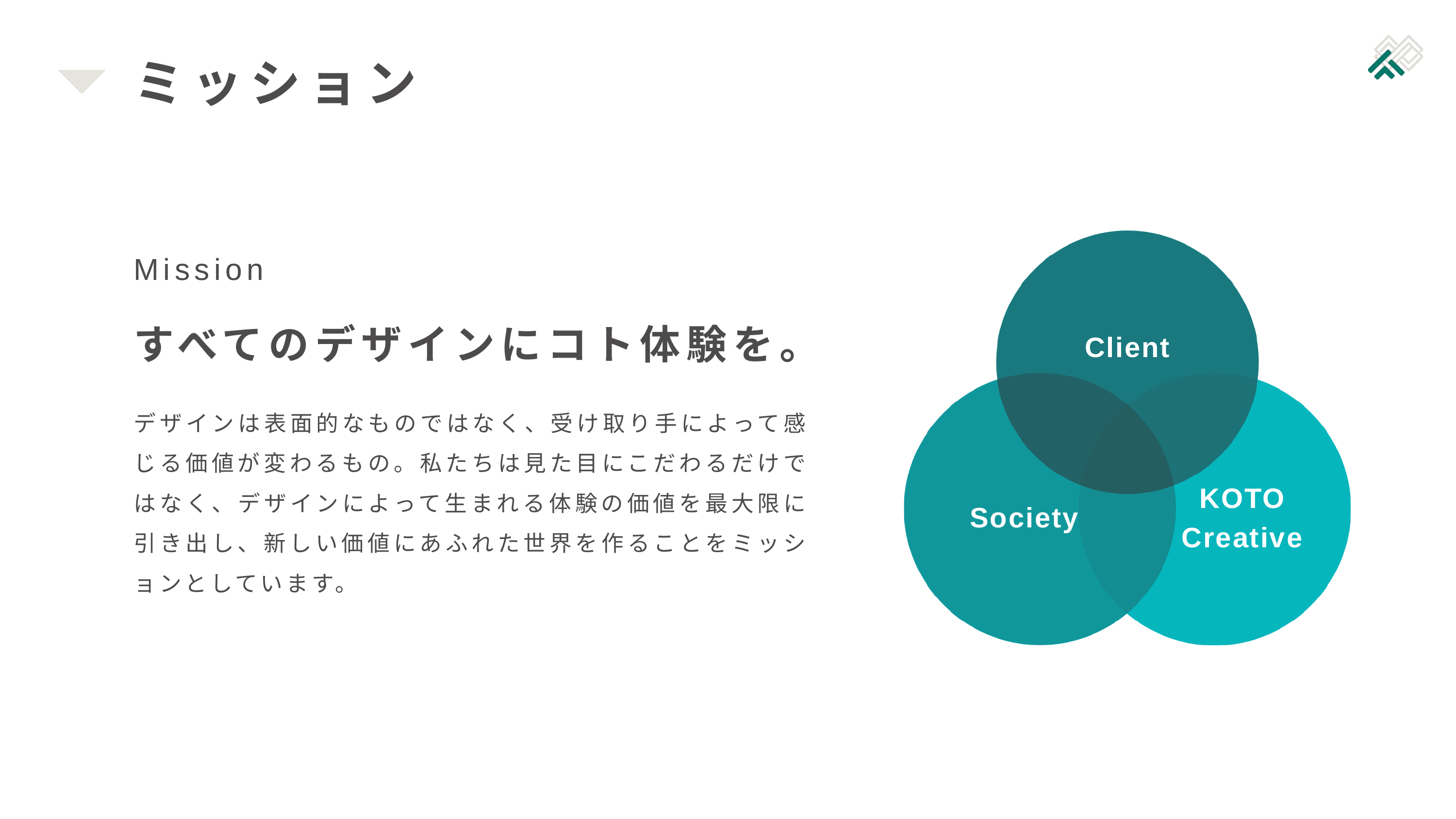

ミッション

Mission
すべてのデザインにコト体験を。
Client
デザインは表面的なものではなく、受け取り手によって感じる価値が変わるもの。私たちは見た目にこだわるだけではなく、デザインによって生まれる体験の価値を最大限に引き出し、新しい価値にあふれた世界を作ることをミッションとしています。
KOTO
Creative
Society